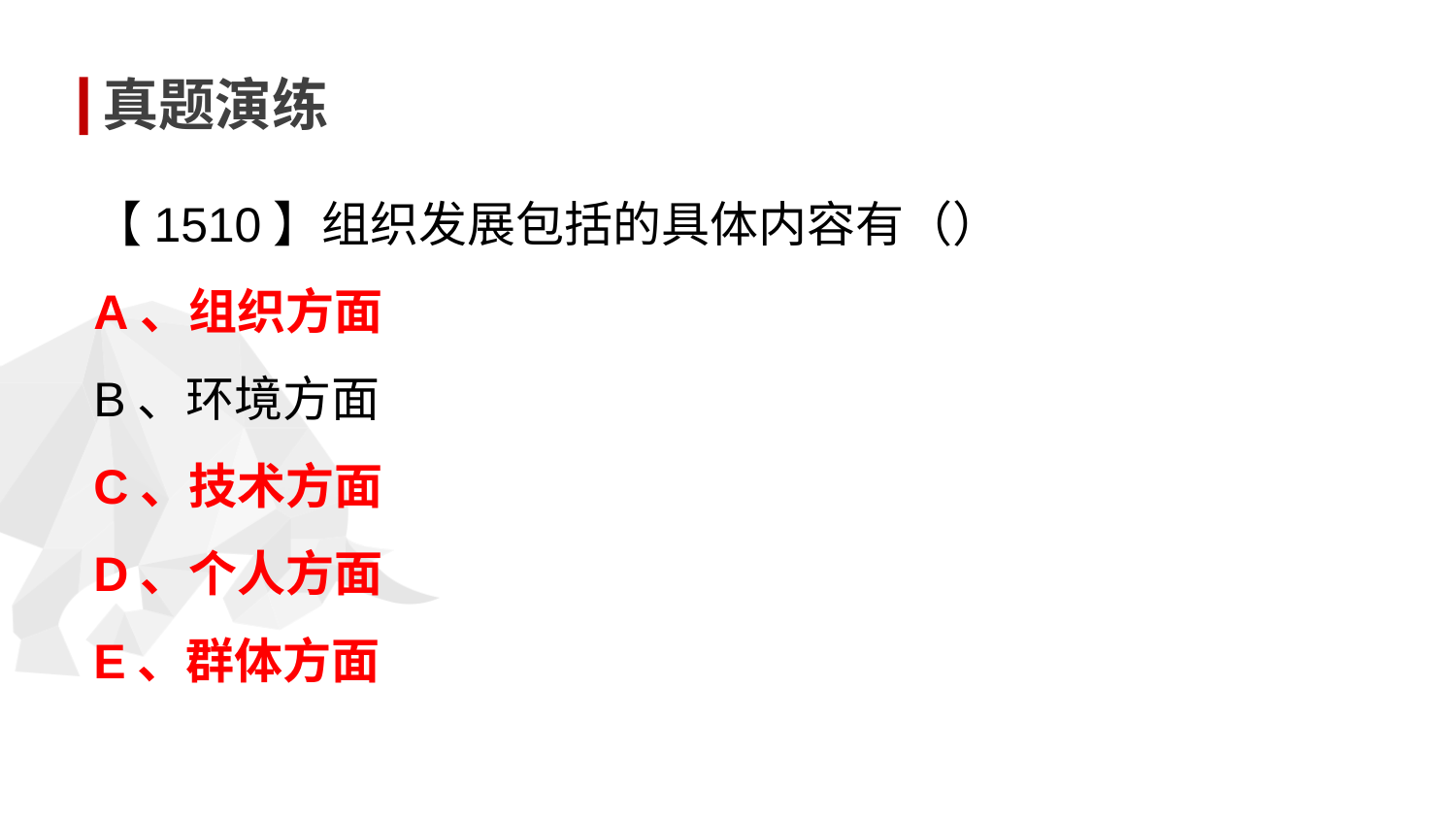

真题演练
【1510】组织发展包括的具体内容有（）
A、组织方面
B、环境方面
C、技术方面
D、个人方面
E、群体方面